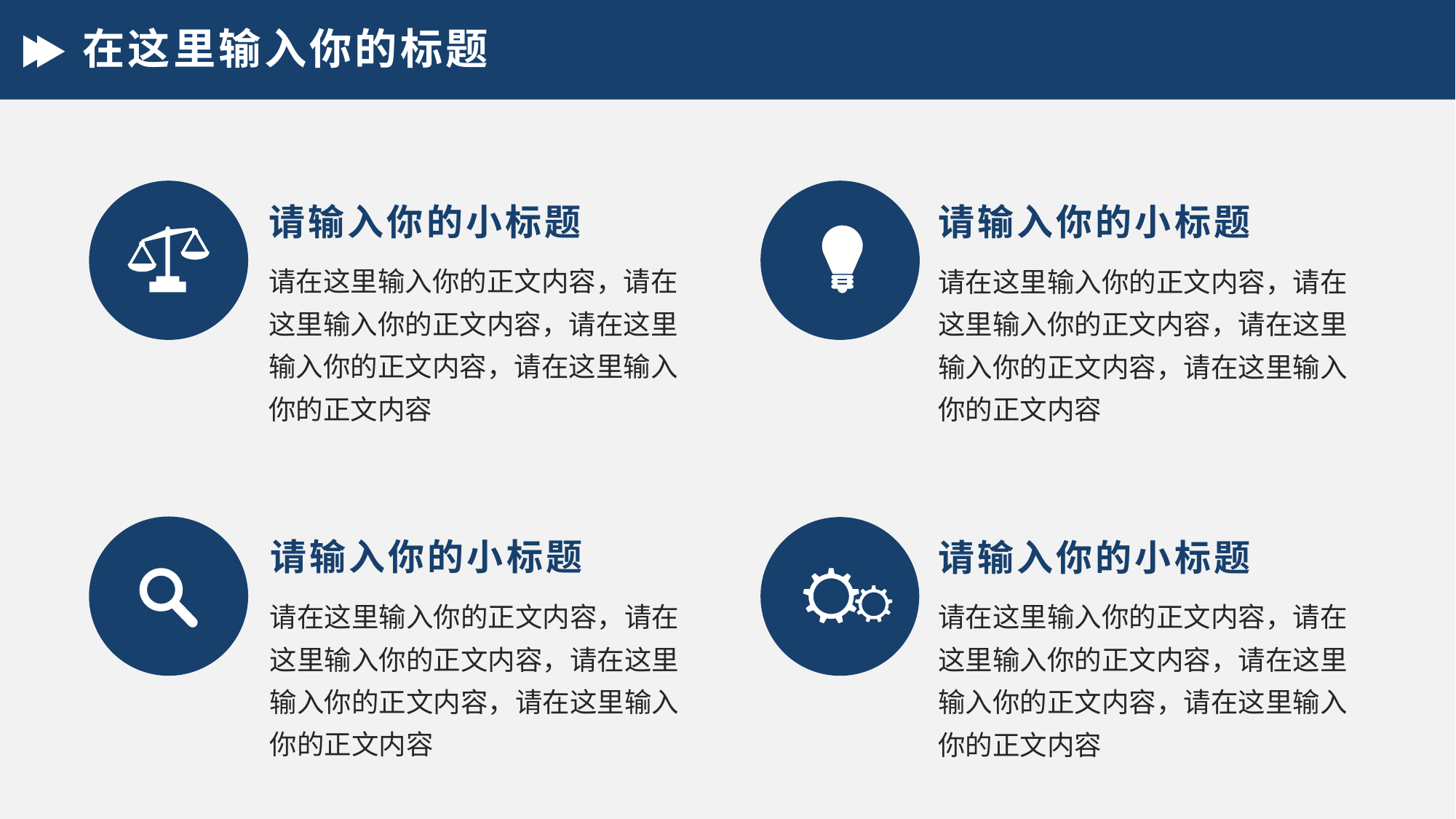

# 在这里输入你的标题
请输入你的小标题

请输入你的小标题

请在这里输入你的正文内容，请在这里输入你的正文内容，请在这里输入你的正文内容，请在这里输入你的正文内容

请在这里输入你的正文内容，请在这里输入你的正文内容，请在这里输入你的正文内容，请在这里输入你的正文内容

请输入你的小标题

请输入你的小标题

请在这里输入你的正文内容，请在这里输入你的正文内容，请在这里输入你的正文内容，请在这里输入你的正文内容

请在这里输入你的正文内容，请在这里输入你的正文内容，请在这里输入你的正文内容，请在这里输入你的正文内容